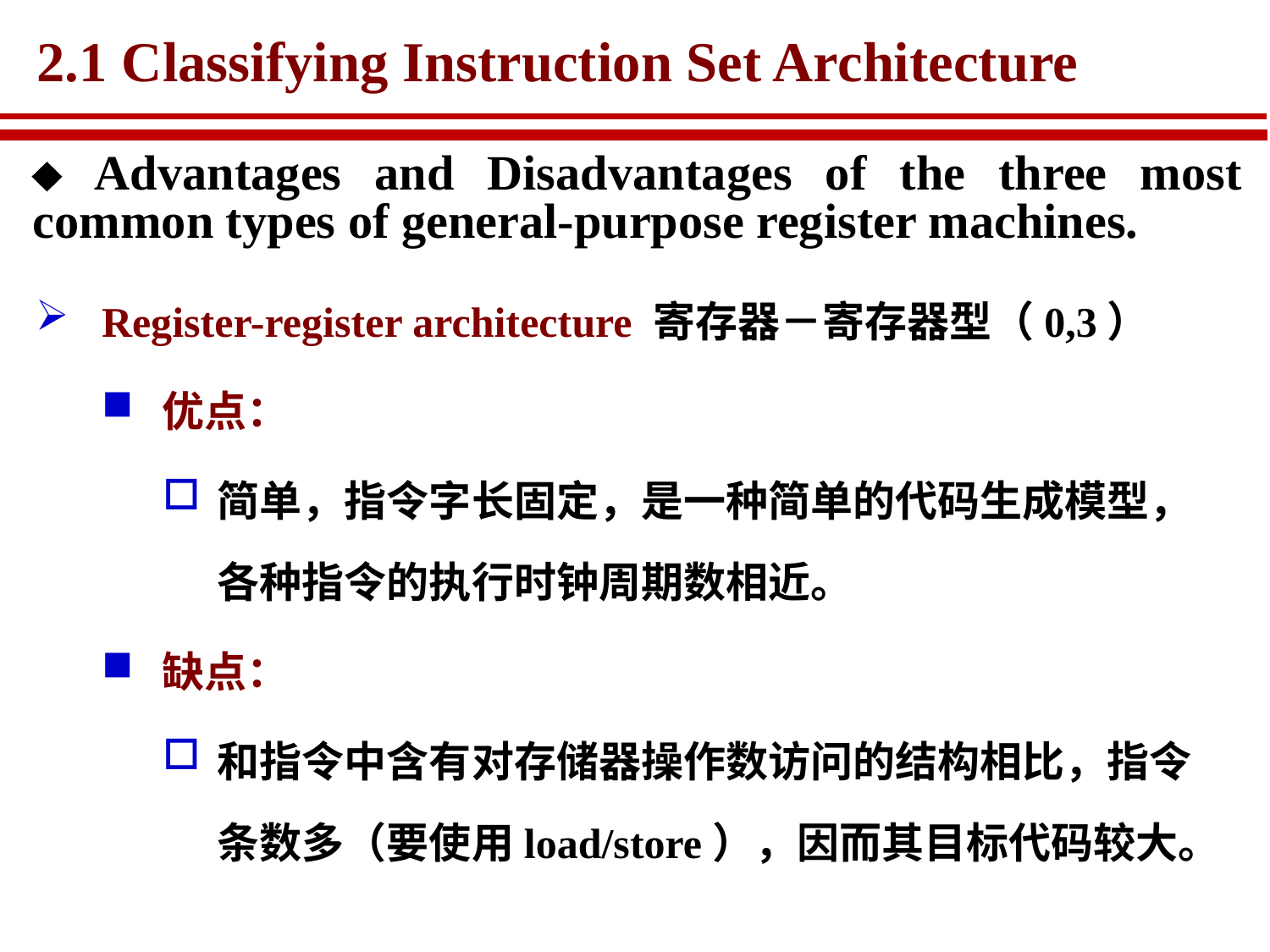

# 2.1 Classifying Instruction Set Architecture
♦ Advantages and Disadvantages of the three most common types of general-purpose register machines.
Register-register architecture 寄存器－寄存器型（0,3）
优点：
简单，指令字长固定，是一种简单的代码生成模型，各种指令的执行时钟周期数相近。
缺点：
和指令中含有对存储器操作数访问的结构相比，指令条数多（要使用load/store），因而其目标代码较大。